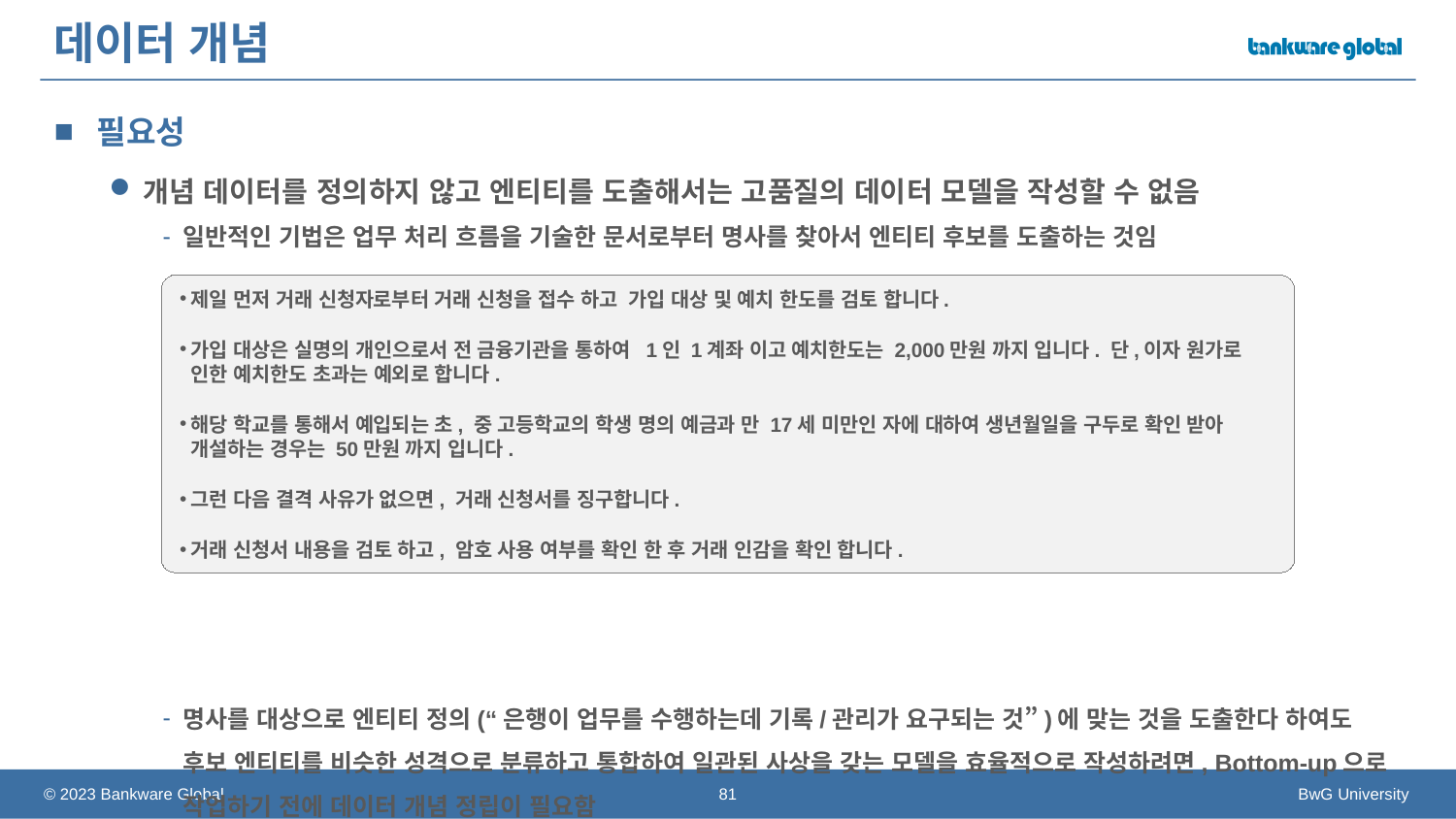

# 데이터 개념
필요성
개념 데이터를 정의하지 않고 엔티티를 도출해서는 고품질의 데이터 모델을 작성할 수 없음
일반적인 기법은 업무 처리 흐름을 기술한 문서로부터 명사를 찾아서 엔티티 후보를 도출하는 것임

명사를 대상으로 엔티티 정의(“은행이 업무를 수행하는데 기록/관리가 요구되는 것”)에 맞는 것을 도출한다 하여도 후보 엔티티를 비슷한 성격으로 분류하고 통합하여 일관된 사상을 갖는 모델을 효율적으로 작성하려면, Bottom-up으로 작업하기 전에 데이터 개념 정립이 필요함

제일 먼저 거래 신청자로부터 거래 신청을 접수 하고  가입 대상 및 예치 한도를 검토 합니다.
가입 대상은 실명의 개인으로서 전 금융기관을 통하여  1인 1계좌 이고 예치한도는 2,000만원 까지 입니다. 단,이자 원가로 인한 예치한도 초과는 예외로 합니다.
해당 학교를 통해서 예입되는 초, 중 고등학교의 학생 명의 예금과 만 17세 미만인 자에 대하여 생년월일을 구두로 확인 받아 개설하는 경우는 50만원 까지 입니다.
그런 다음 결격 사유가 없으면, 거래 신청서를 징구합니다.
거래 신청서 내용을 검토 하고, 암호 사용 여부를 확인 한 후 거래 인감을 확인 합니다.
81